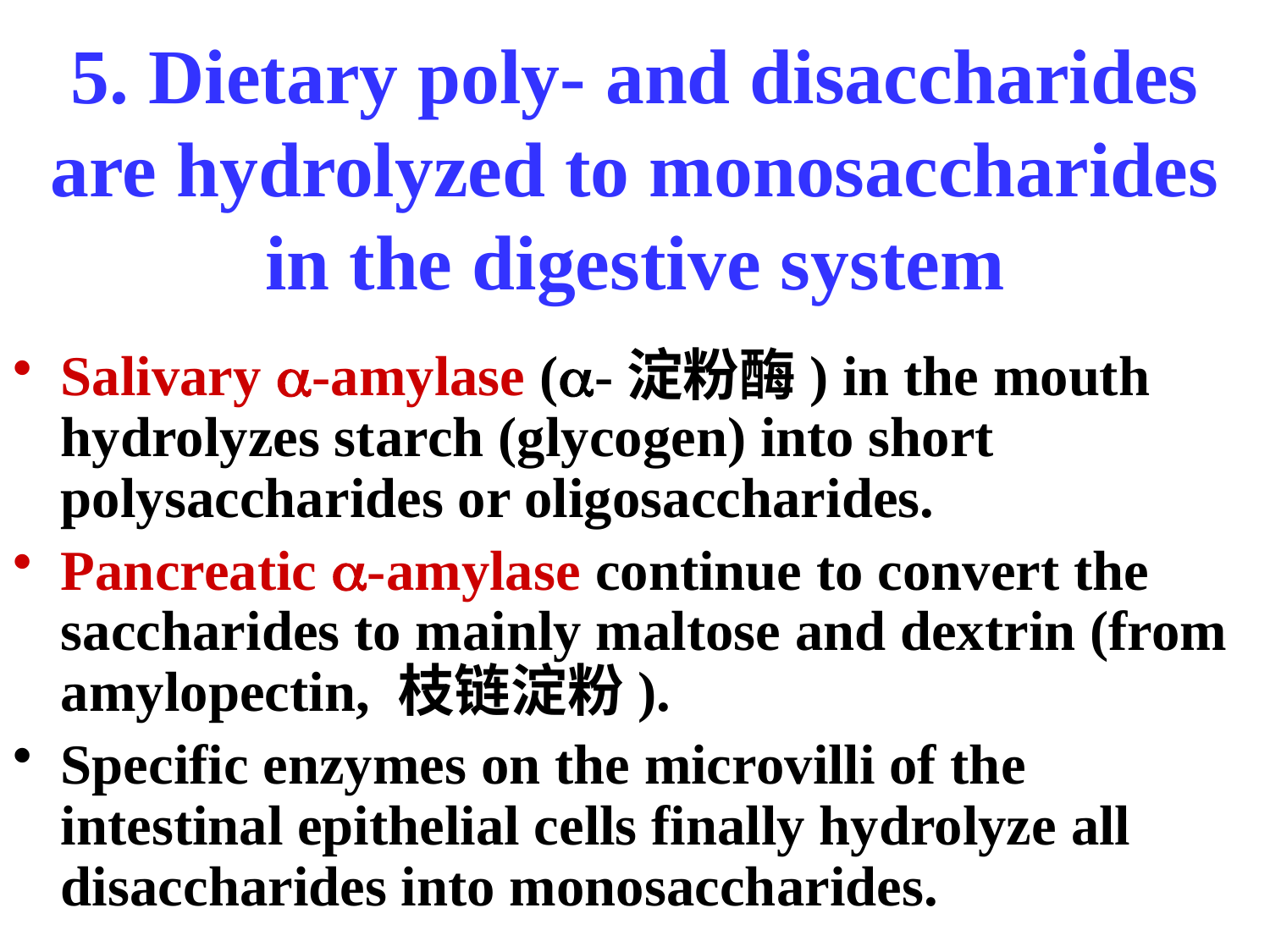

# 5. Dietary poly- and disaccharides are hydrolyzed to monosaccharides in the digestive system
Salivary α-amylase (α-淀粉酶) in the mouth hydrolyzes starch (glycogen) into short polysaccharides or oligosaccharides.
Pancreatic α-amylase continue to convert the saccharides to mainly maltose and dextrin (from amylopectin, 枝链淀粉).
Specific enzymes on the microvilli of the intestinal epithelial cells finally hydrolyze all disaccharides into monosaccharides.